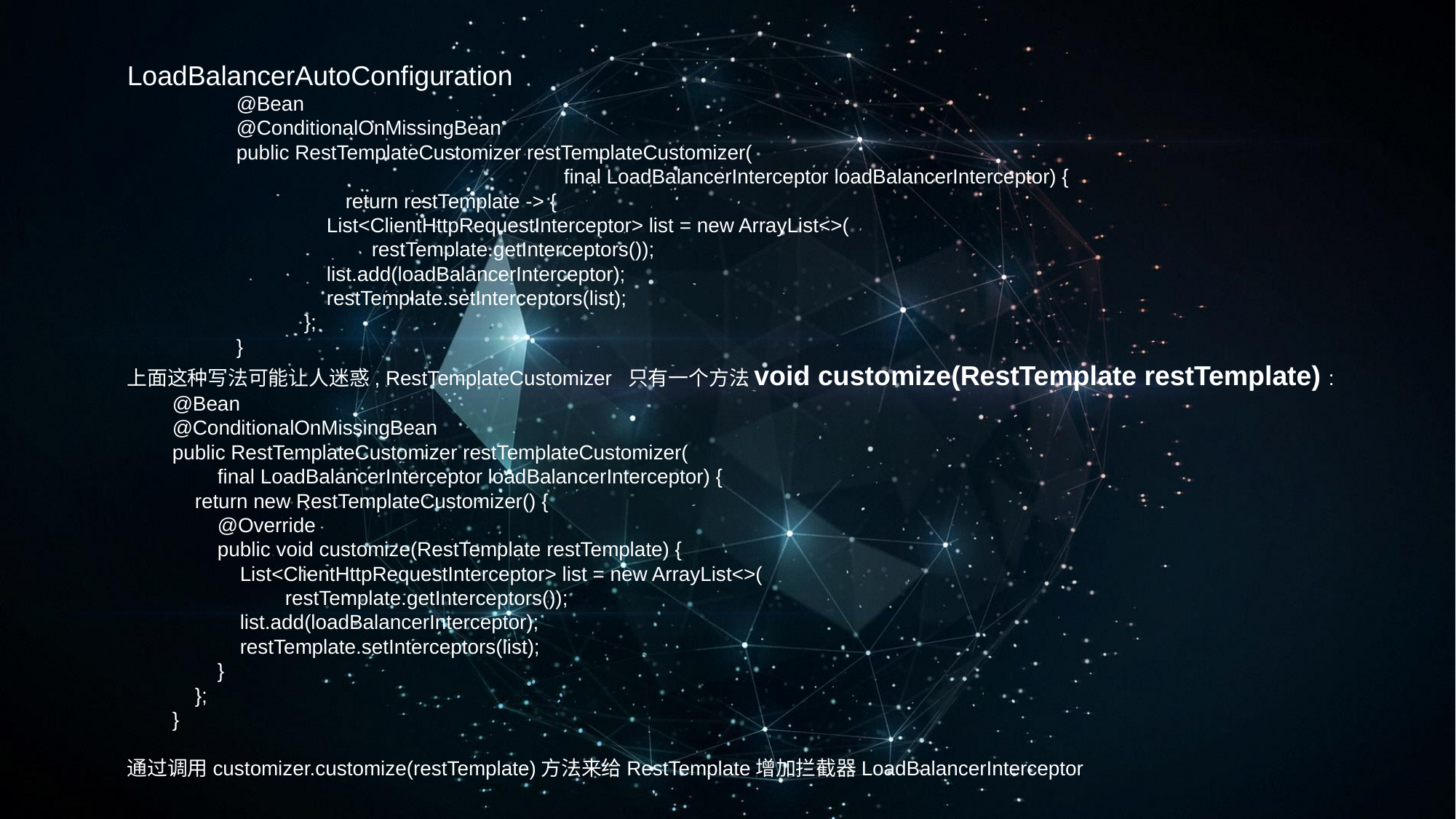

LoadBalancerAutoConfiguration
	@Bean
	@ConditionalOnMissingBean
	public RestTemplateCustomizer restTemplateCustomizer(
				final LoadBalancerInterceptor loadBalancerInterceptor) {
		return restTemplate -> {
                List<ClientHttpRequestInterceptor> list = new ArrayList<>(
                        restTemplate.getInterceptors());
                list.add(loadBalancerInterceptor);
                restTemplate.setInterceptors(list);
            };
	}
上面这种写法可能让人迷惑, RestTemplateCustomizer  只有一个方法void customize(RestTemplate restTemplate) :
        @Bean
        @ConditionalOnMissingBean
        public RestTemplateCustomizer restTemplateCustomizer(
                final LoadBalancerInterceptor loadBalancerInterceptor) {
            return new RestTemplateCustomizer() {
                @Override
                public void customize(RestTemplate restTemplate) {
                    List<ClientHttpRequestInterceptor> list = new ArrayList<>(
                            restTemplate.getInterceptors());
                    list.add(loadBalancerInterceptor);
                    restTemplate.setInterceptors(list);
                }
            };
        }

通过调用customizer.customize(restTemplate)方法来给RestTemplate增加拦截器LoadBalancerInterceptor